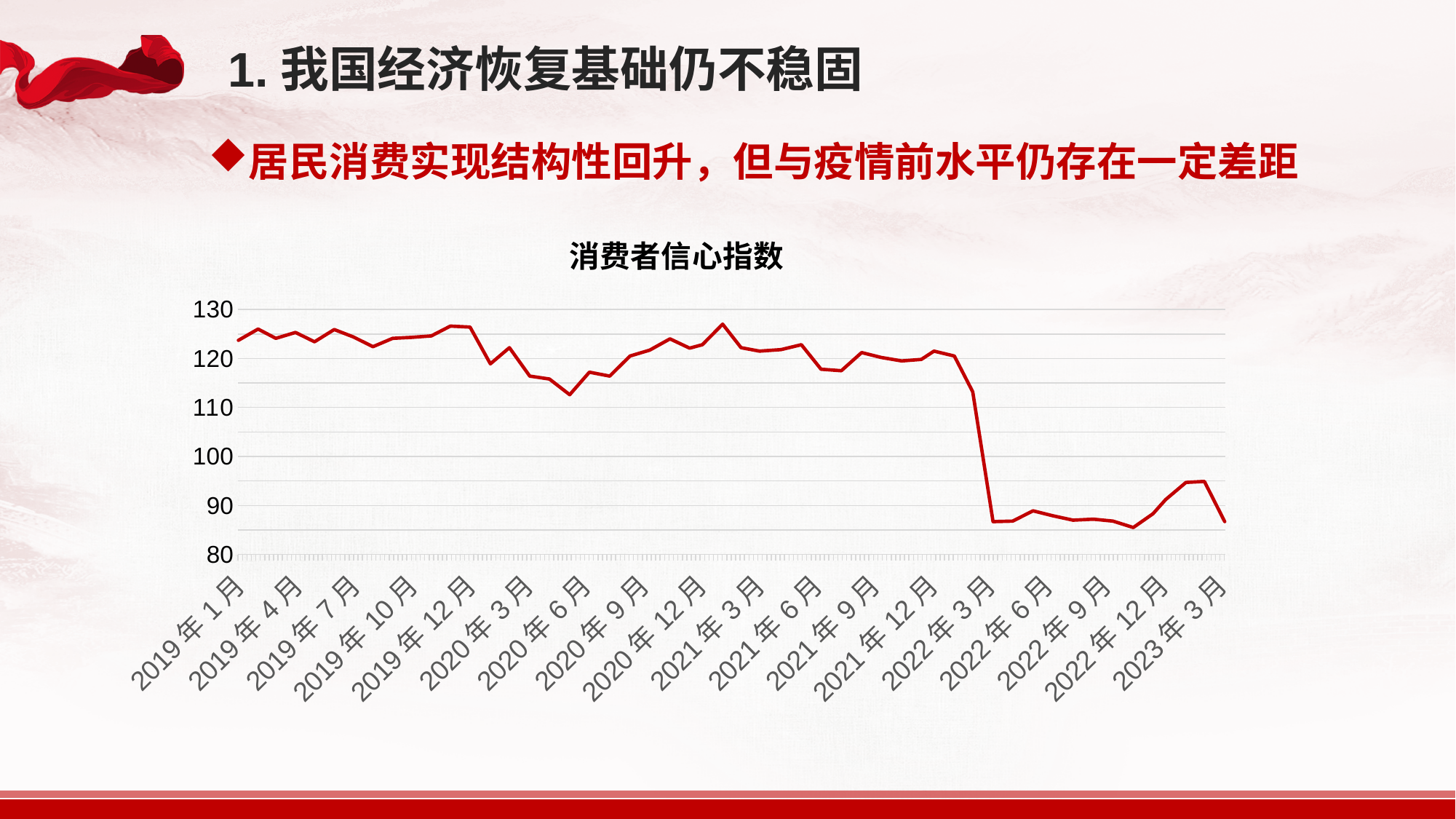

1.我国经济恢复基础仍不稳固
居民消费实现结构性回升，但与疫情前水平仍存在一定差距

### Chart: 消费者信心指数

| Category |  |
|---|---|
| 43466 | 123.7 |
| 43497 | 126.0 |
| 43525 | 124.1 |
| 43556 | 125.3 |
| 43586 | 123.4 |
| 43617 | 125.9 |
| 43647 | 124.4 |
| 43678 | 122.4 |
| 43709 | 124.1 |
| 43739 | 124.3 |
| 43770 | 124.6 |
| 43800 | 126.6 |
| 43831 | 126.4 |
| 43863 | 118.9 |
| 43893 | 122.2 |
| 43925 | 116.4 |
| 43956 | 115.8 |
| 43988 | 112.6 |
| 44019 | 117.2 |
| 44051 | 116.4 |
| 44083 | 120.5 |
| 44114 | 121.7 |
| 44146 | 124.0 |
| 44177 | 122.1 |
| 44197 | 122.8 |
| 44229 | 127.0 |
| 44258 | 122.2 |
| 44287 | 121.5 |
| 44321 | 121.8 |
| 44353 | 122.8 |
| 44384 | 117.8 |
| 44416 | 117.5 |
| 44448 | 121.2 |
| 44479 | 120.2 |
| 44511 | 119.5 |
| 44542 | 119.8 |
| 44562 | 121.5 |
| 44594 | 120.5 |
| 44623 | 113.2 |
| 44655 | 86.7 |
| 44686 | 86.8 |
| 44718 | 88.9 |
| 44749 | 87.9 |
| 44781 | 87.0 |
| 44813 | 87.2 |
| 44844 | 86.8 |
| 44876 | 85.5 |
| 44907 | 88.3 |
| 44927 | 91.2 |
| 44959 | 94.7 |
| 44988 | 94.9 |
| 45020 | 86.7 |